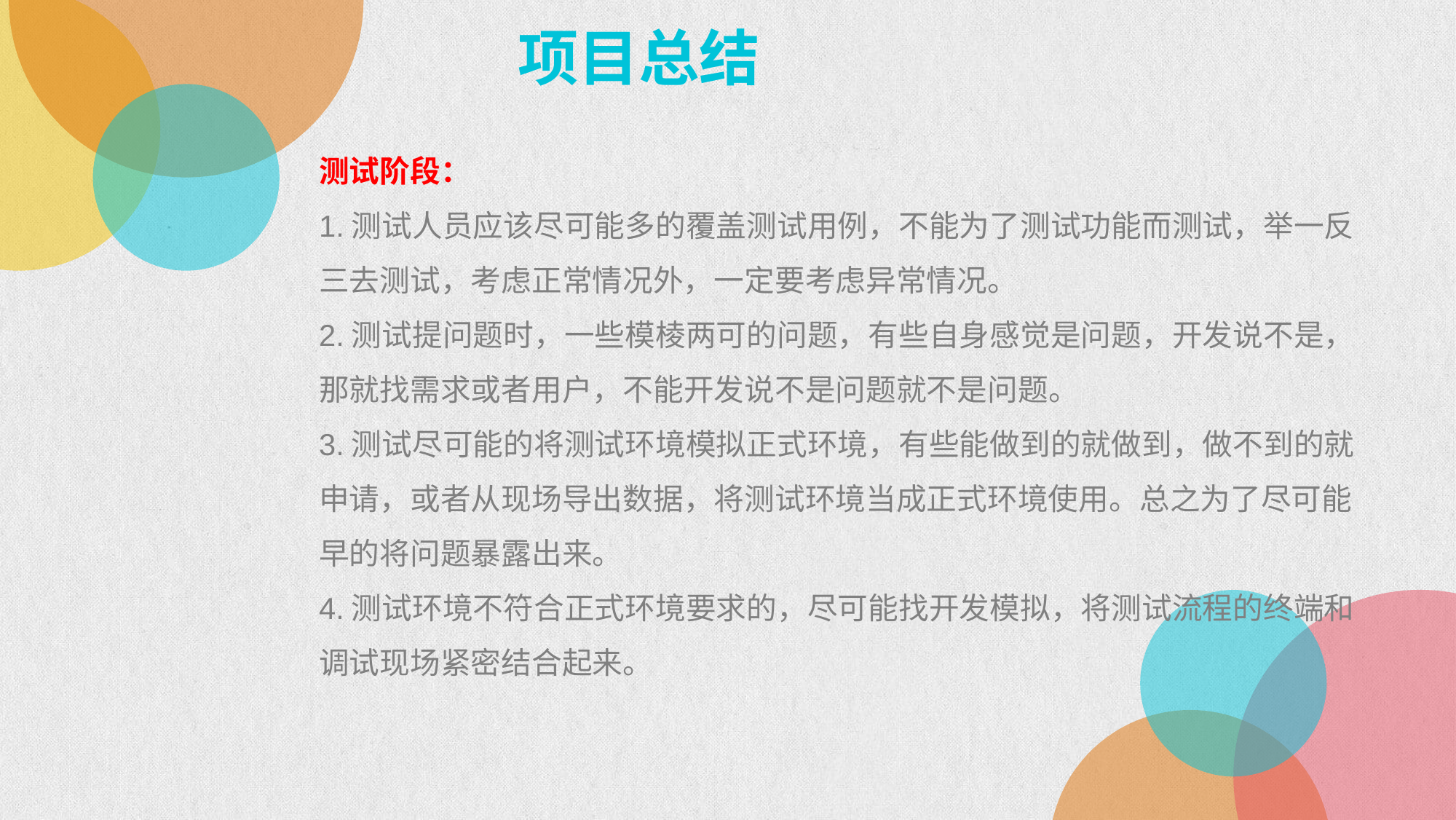

项目总结

测试阶段：
1.测试人员应该尽可能多的覆盖测试用例，不能为了测试功能而测试，举一反三去测试，考虑正常情况外，一定要考虑异常情况。
2.测试提问题时，一些模棱两可的问题，有些自身感觉是问题，开发说不是，那就找需求或者用户，不能开发说不是问题就不是问题。
3.测试尽可能的将测试环境模拟正式环境，有些能做到的就做到，做不到的就申请，或者从现场导出数据，将测试环境当成正式环境使用。总之为了尽可能早的将问题暴露出来。
4.测试环境不符合正式环境要求的，尽可能找开发模拟，将测试流程的终端和调试现场紧密结合起来。